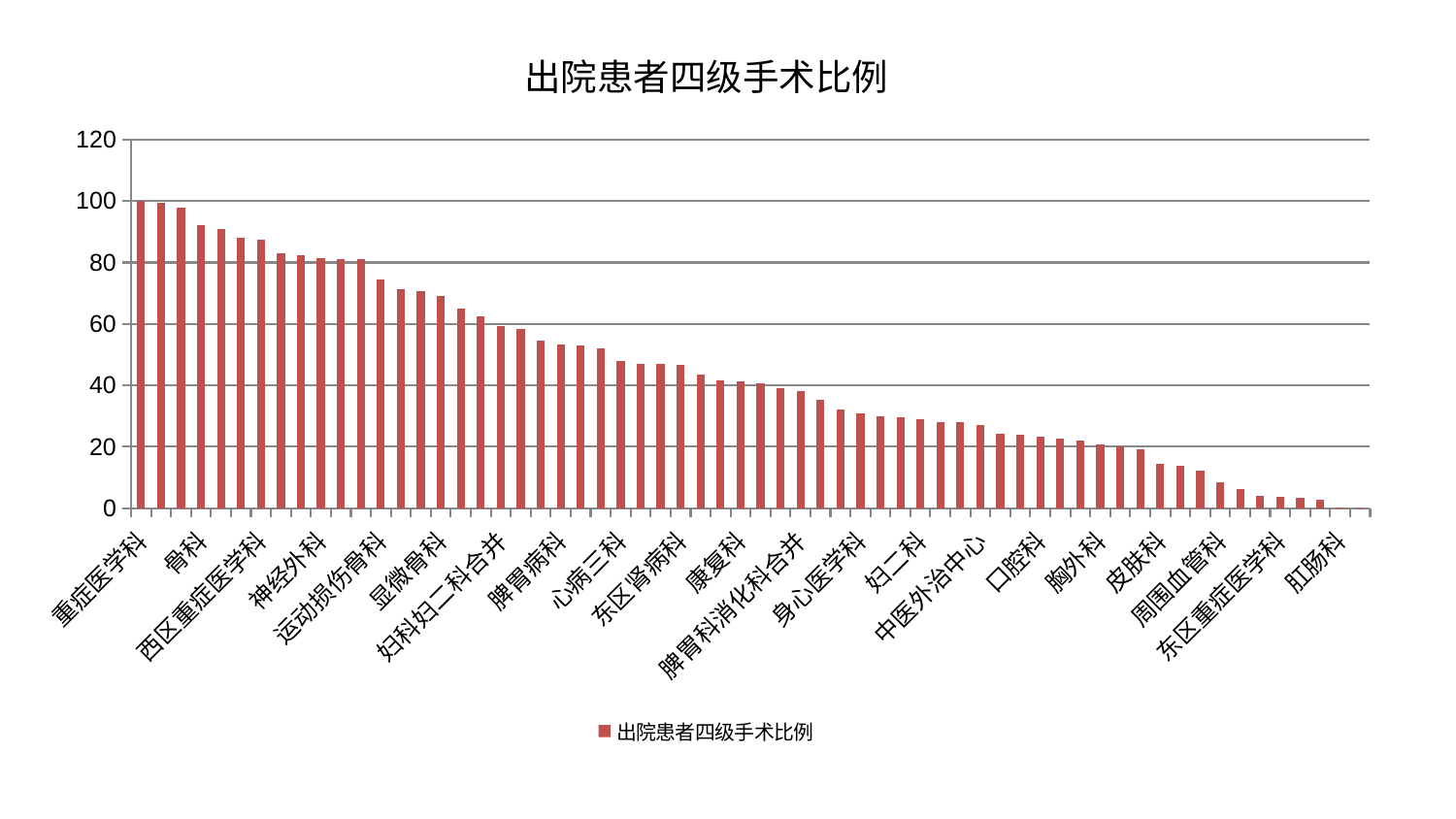

### Chart: 出院患者四级手术比例

| Category | 出院患者四级手术比例 |
|---|---|
| 重症医学科 | 100.0 |
| 针灸科 | 99.59115976956419 |
| 创伤骨科 | 97.98561362363067 |
| 骨科 | 92.23448043823456 |
| 肾病科 | 90.84207241922101 |
| 美容皮肤科 | 87.98427838565284 |
| 西区重症医学科 | 87.3574919548146 |
| 产科 | 83.00356478869556 |
| 神经内科 | 82.4164783476179 |
| 神经外科 | 81.3199143363128 |
| 血液科 | 81.15087343026052 |
| 推拿科 | 81.02874942295257 |
| 运动损伤骨科 | 74.4108943239629 |
| 心病一科 | 71.34132530293468 |
| 妇科 | 70.71529072118223 |
| 显微骨科 | 69.14983599135581 |
| 儿科 | 65.11993770503989 |
| 肿瘤内科 | 62.46962565995715 |
| 妇科妇二科合并 | 59.264870151548905 |
| 中医经典科 | 58.332411172233286 |
| 呼吸内科 | 54.53396140570886 |
| 脾胃病科 | 53.32554360043232 |
| 脑病一科 | 53.01284559856388 |
| 肝病科 | 51.9358216576969 |
| 心病三科 | 47.92686196326816 |
| 肾脏内科 | 46.90640470470534 |
| 肝胆外科 | 46.85454322749697 |
| 东区肾病科 | 46.684175404419754 |
| 男科 | 43.65234109503682 |
| 耳鼻喉科 | 41.76530600148106 |
| 康复科 | 41.20938373495173 |
| 消化内科 | 40.6469627571242 |
| 脑病三科 | 39.22931729296544 |
| 脾胃科消化科合并 | 38.253163310947876 |
| 风湿病科 | 35.278838869618234 |
| 综合内科 | 32.2118014486809 |
| 身心医学科 | 30.934258985093532 |
| 心血管内科 | 29.948109547296312 |
| 医院 | 29.767308189057573 |
| 妇二科 | 28.906125341622616 |
| 微创骨科 | 28.048593718838898 |
| 心病二科 | 27.917342626539966 |
| 中医外治中心 | 27.069981568475736 |
| 关节骨科 | 24.26986171330251 |
| 泌尿外科 | 24.07525027732663 |
| 口腔科 | 23.165078073272213 |
| 普通外科 | 22.63096022767066 |
| 小儿骨科 | 22.040312383938126 |
| 胸外科 | 20.688655674759886 |
| 内分泌科 | 20.28227888321802 |
| 治未病中心 | 19.330136235866092 |
| 皮肤科 | 14.33846166759044 |
| 老年医学科 | 13.723532514810186 |
| 脑病二科 | 12.120078892534446 |
| 周围血管科 | 8.598510809144688 |
| 小儿推拿科 | 6.235482981804301 |
| 眼科 | 3.9326116006901 |
| 东区重症医学科 | 3.865668914706767 |
| 脊柱骨科 | 3.4783195751838085 |
| 乳腺甲状腺外科 | 2.626439989930396 |
| 肛肠科 | 0.40103670444743567 |
| 心病四科 | 0.09288811317126397 |
167